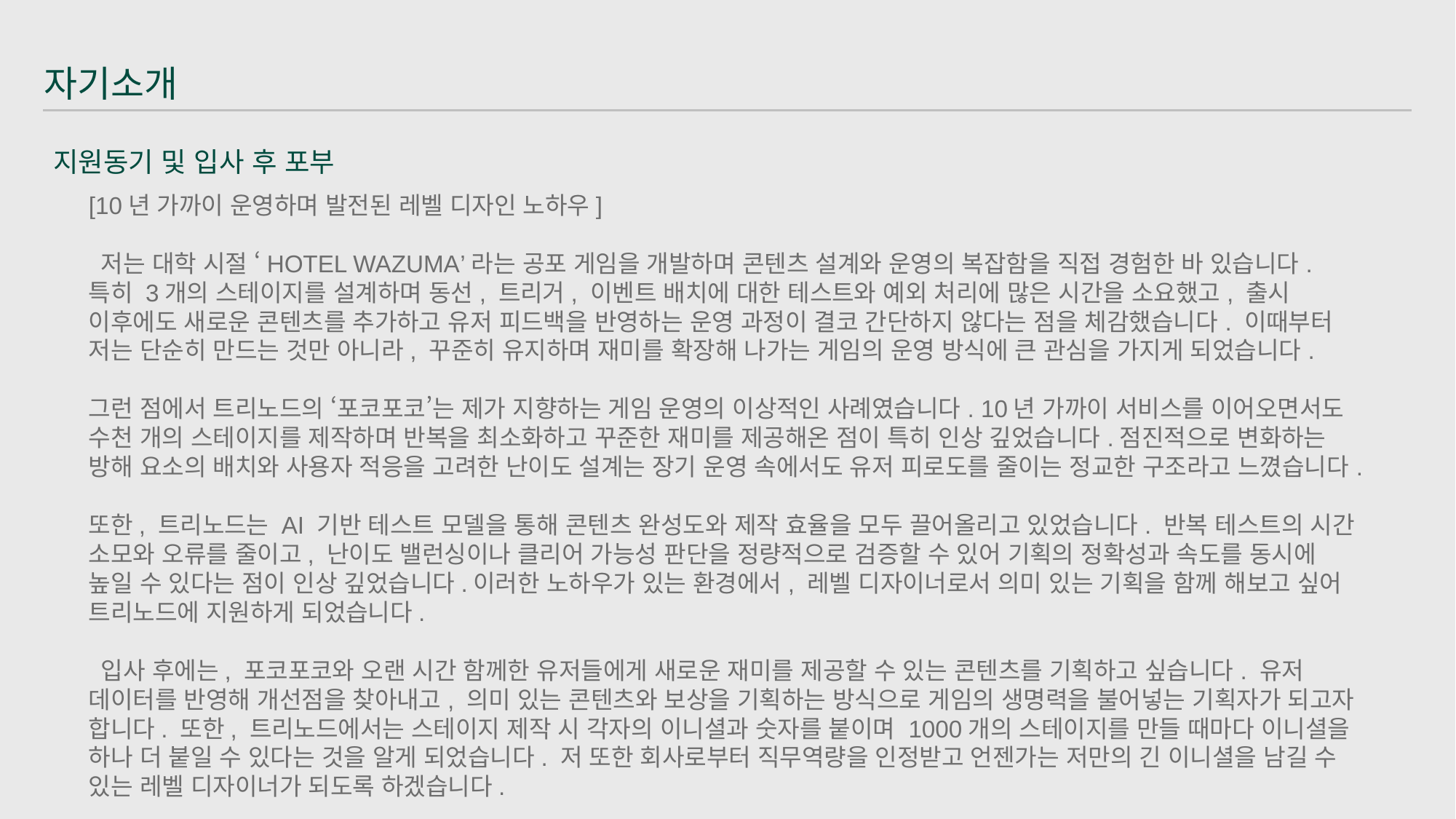

자기소개
지원동기 및 입사 후 포부
[10년 가까이 운영하며 발전된 레벨 디자인 노하우]

 저는 대학 시절 ‘HOTEL WAZUMA’라는 공포 게임을 개발하며 콘텐츠 설계와 운영의 복잡함을 직접 경험한 바 있습니다. 특히 3개의 스테이지를 설계하며 동선, 트리거, 이벤트 배치에 대한 테스트와 예외 처리에 많은 시간을 소요했고, 출시 이후에도 새로운 콘텐츠를 추가하고 유저 피드백을 반영하는 운영 과정이 결코 간단하지 않다는 점을 체감했습니다. 이때부터 저는 단순히 만드는 것만 아니라, 꾸준히 유지하며 재미를 확장해 나가는 게임의 운영 방식에 큰 관심을 가지게 되었습니다.

그런 점에서 트리노드의 ‘포코포코’는 제가 지향하는 게임 운영의 이상적인 사례였습니다. 10년 가까이 서비스를 이어오면서도 수천 개의 스테이지를 제작하며 반복을 최소화하고 꾸준한 재미를 제공해온 점이 특히 인상 깊었습니다.점진적으로 변화하는 방해 요소의 배치와 사용자 적응을 고려한 난이도 설계는 장기 운영 속에서도 유저 피로도를 줄이는 정교한 구조라고 느꼈습니다.

또한, 트리노드는 AI 기반 테스트 모델을 통해 콘텐츠 완성도와 제작 효율을 모두 끌어올리고 있었습니다. 반복 테스트의 시간 소모와 오류를 줄이고, 난이도 밸런싱이나 클리어 가능성 판단을 정량적으로 검증할 수 있어 기획의 정확성과 속도를 동시에 높일 수 있다는 점이 인상 깊었습니다.이러한 노하우가 있는 환경에서, 레벨 디자이너로서 의미 있는 기획을 함께 해보고 싶어 트리노드에 지원하게 되었습니다.

 입사 후에는, 포코포코와 오랜 시간 함께한 유저들에게 새로운 재미를 제공할 수 있는 콘텐츠를 기획하고 싶습니다. 유저 데이터를 반영해 개선점을 찾아내고, 의미 있는 콘텐츠와 보상을 기획하는 방식으로 게임의 생명력을 불어넣는 기획자가 되고자 합니다. 또한, 트리노드에서는 스테이지 제작 시 각자의 이니셜과 숫자를 붙이며 1000개의 스테이지를 만들 때마다 이니셜을 하나 더 붙일 수 있다는 것을 알게 되었습니다. 저 또한 회사로부터 직무역량을 인정받고 언젠가는 저만의 긴 이니셜을 남길 수 있는 레벨 디자이너가 되도록 하겠습니다.